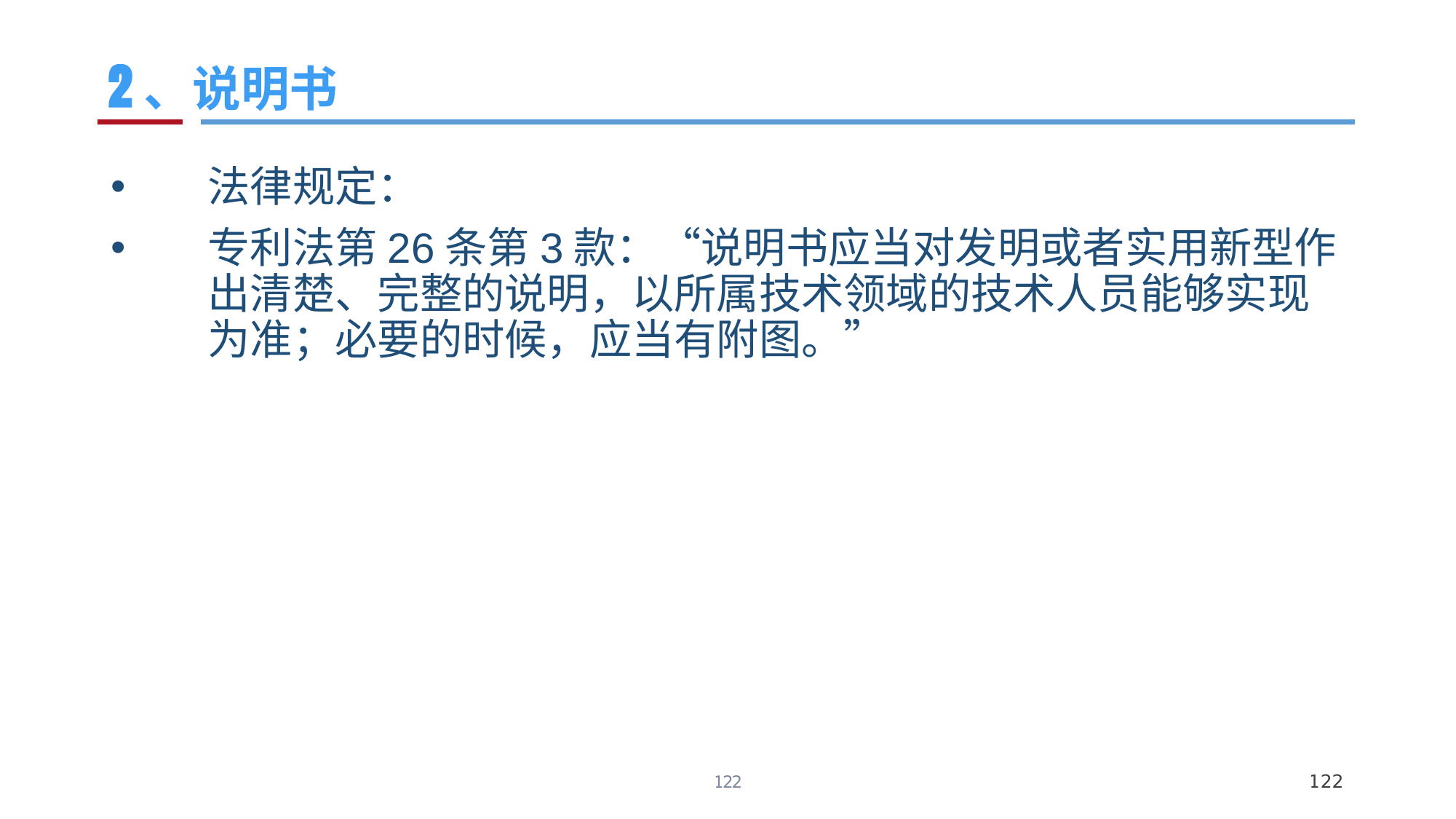

# 2、说明书
法律规定：
专利法第26条第3款：“说明书应当对发明或者实用新型作出清楚、完整的说明，以所属技术领域的技术人员能够实现为准；必要的时候，应当有附图。”
122
122